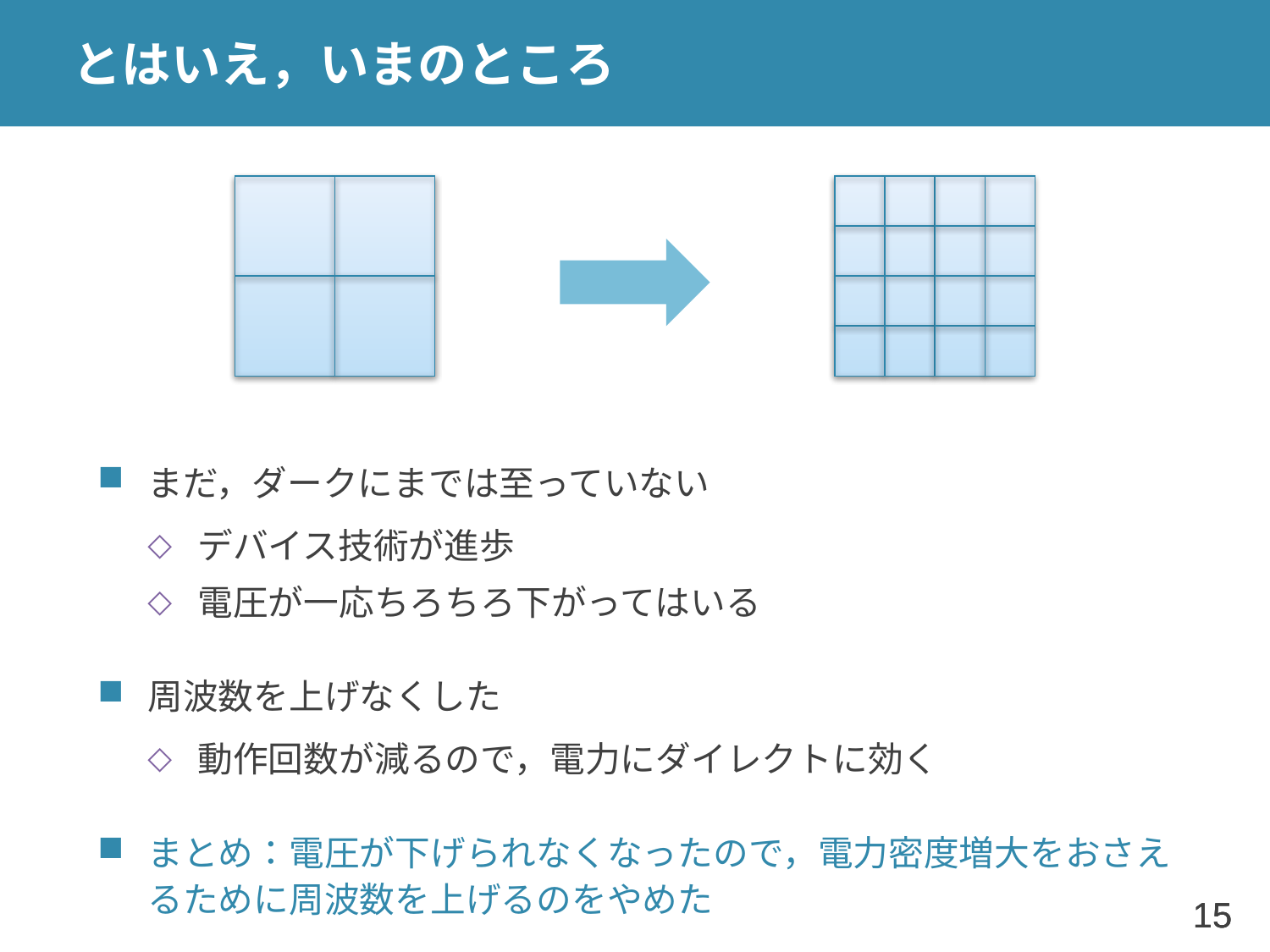

# とはいえ，いまのところ

まだ，ダークにまでは至っていない
デバイス技術が進歩
電圧が一応ちろちろ下がってはいる
周波数を上げなくした
動作回数が減るので，電力にダイレクトに効く
まとめ：電圧が下げられなくなったので，電力密度増大をおさえるために周波数を上げるのをやめた